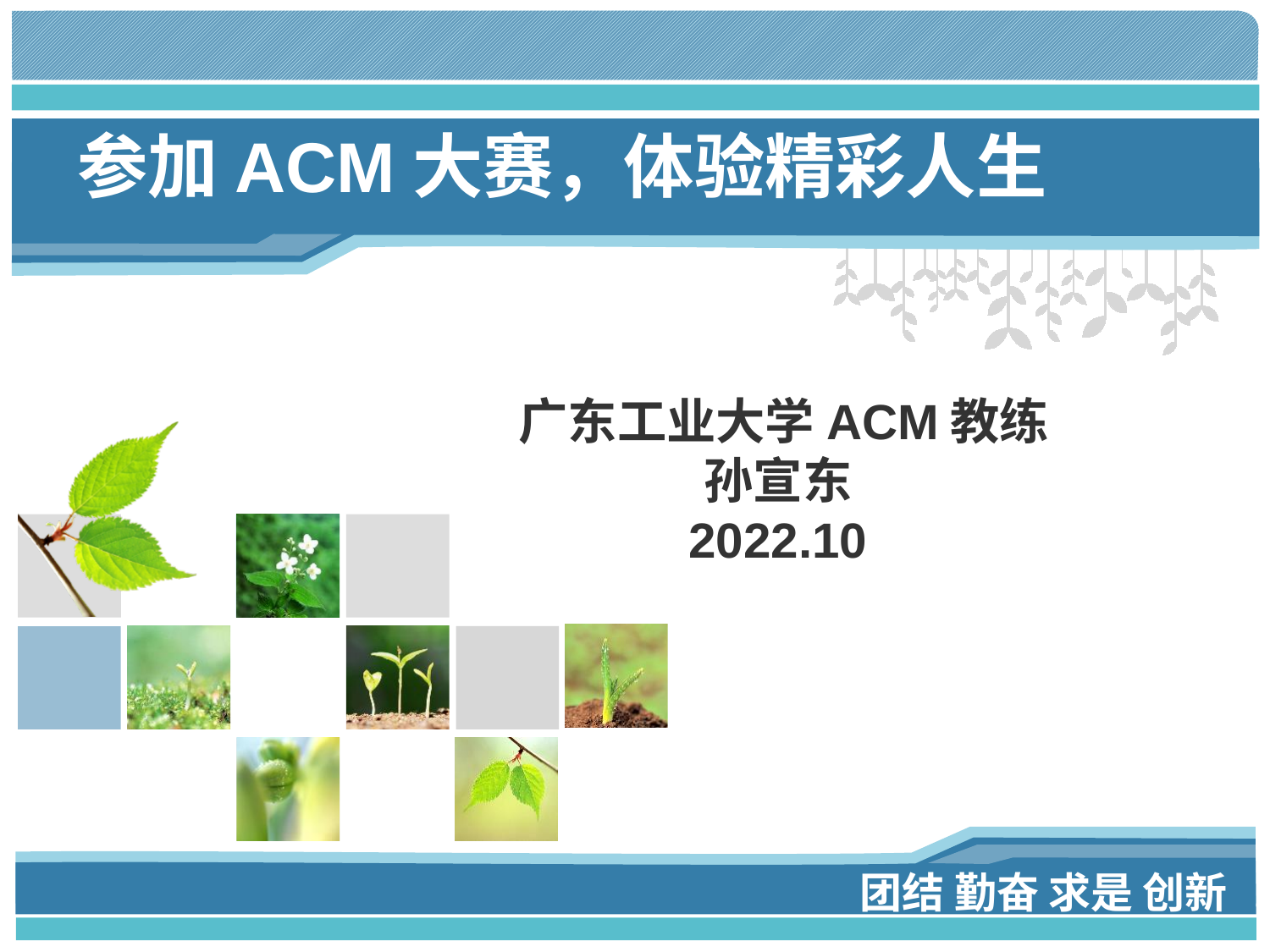

参加ACM大赛，体验精彩人生

 广东工业大学ACM教练
孙宣东
2022.10

#
团结 勤奋 求是 创新